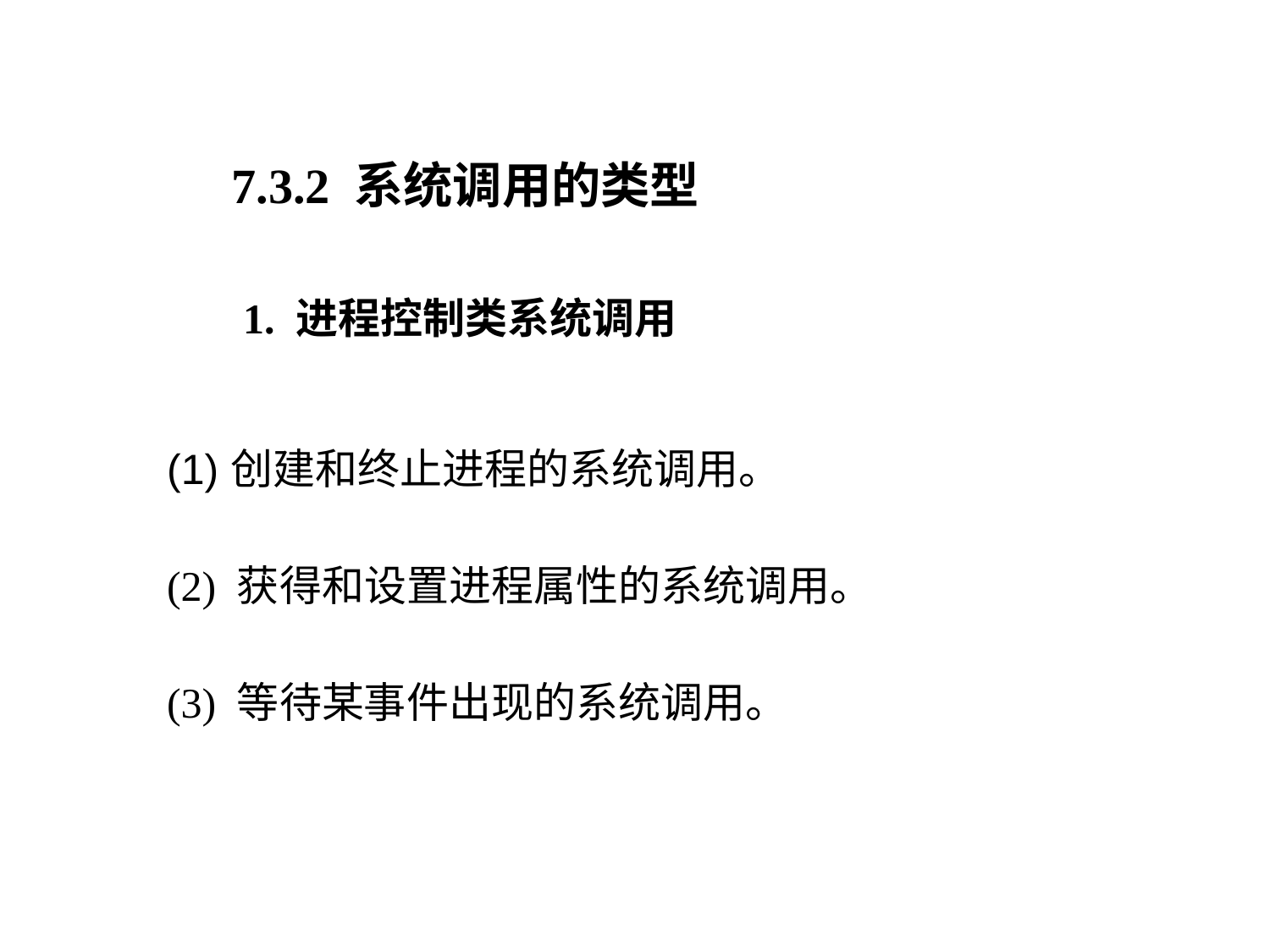

7.3.2 系统调用的类型
1. 进程控制类系统调用
创建和终止进程的系统调用。
(2) 获得和设置进程属性的系统调用。
(3) 等待某事件出现的系统调用。